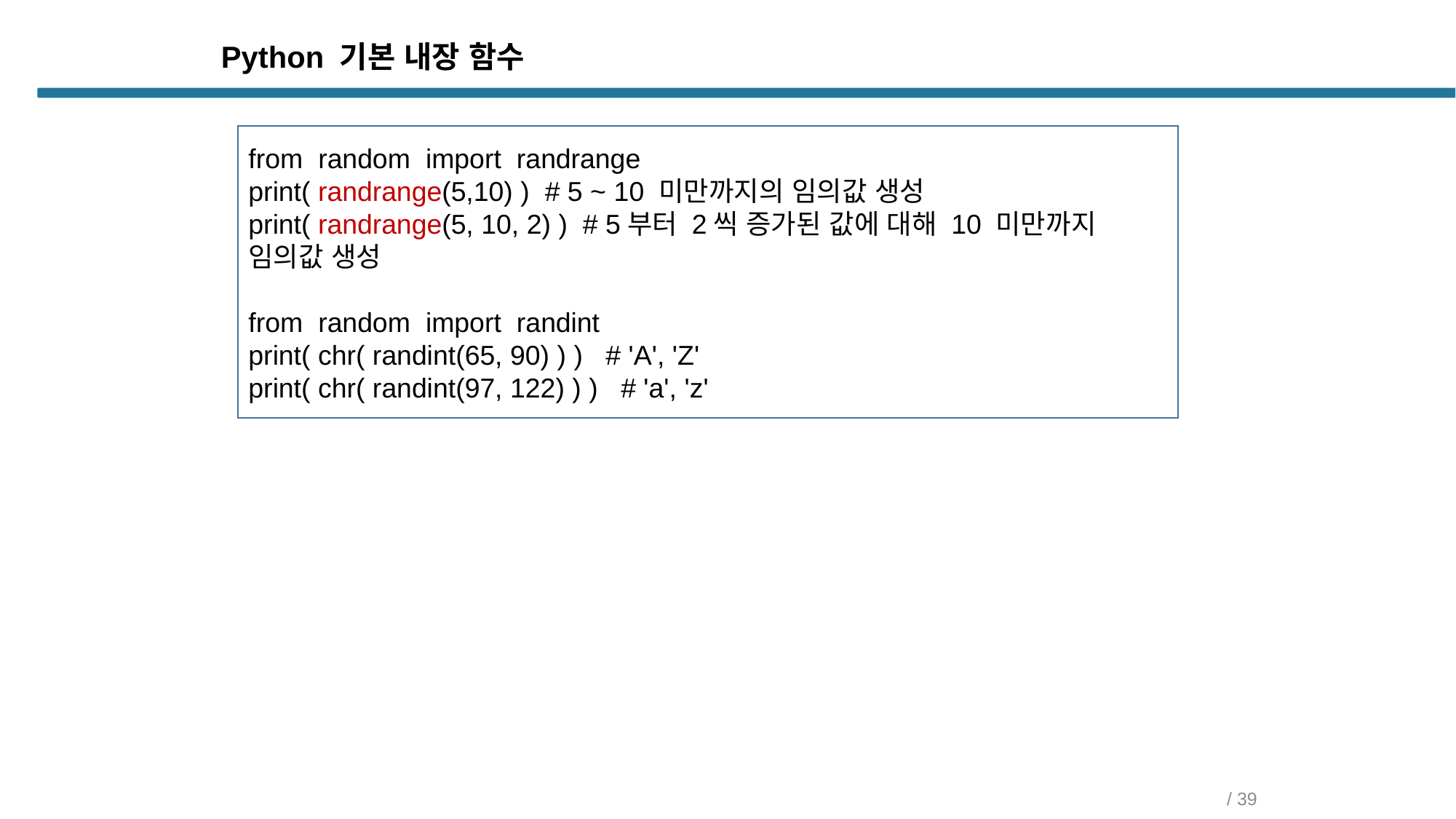

Python 기본 내장 함수
from  random  import  randrange
print( randrange(5,10) )  # 5 ~ 10 미만까지의 임의값 생성
print( randrange(5, 10, 2) )  # 5부터 2씩 증가된 값에 대해 10 미만까지 임의값 생성

from  random  import  randint
print( chr( randint(65, 90) ) )   # 'A', 'Z'
print( chr( randint(97, 122) ) )   # 'a', 'z'
/ 39